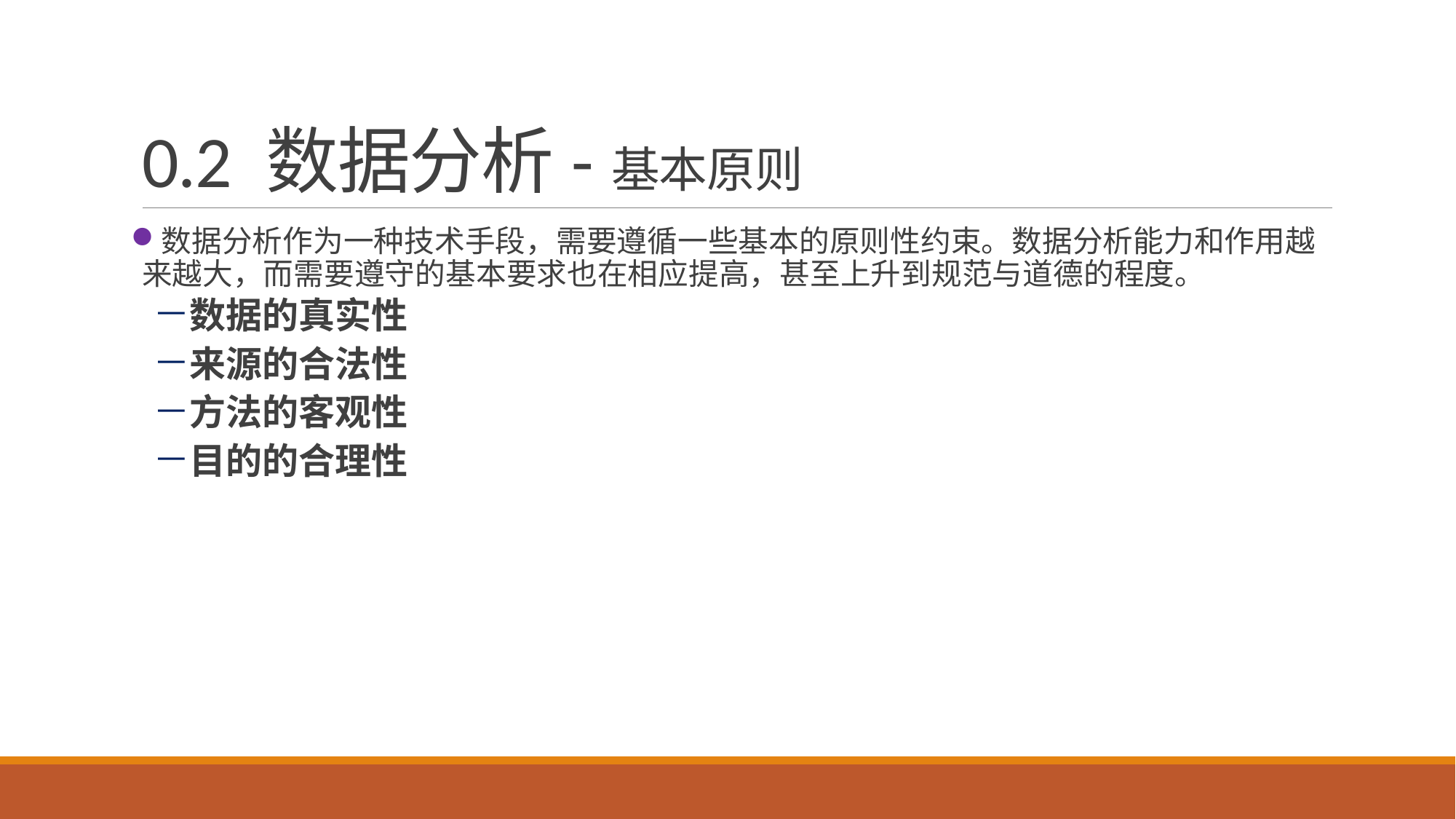

# 0.2 数据分析-基本原则
数据分析作为一种技术手段，需要遵循一些基本的原则性约束。数据分析能力和作用越来越大，而需要遵守的基本要求也在相应提高，甚至上升到规范与道德的程度。
数据的真实性
来源的合法性
方法的客观性
目的的合理性